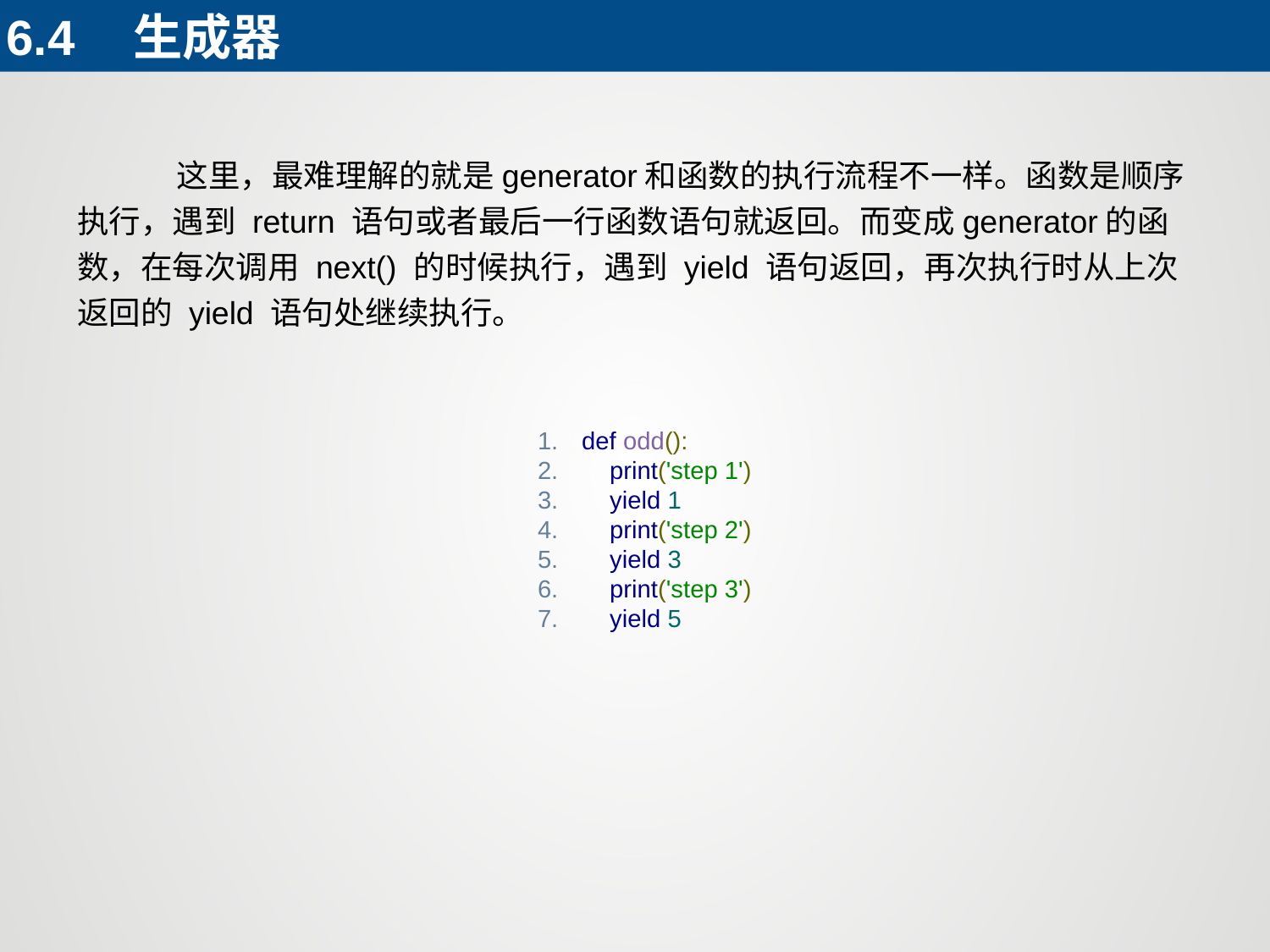

6.4	生成器
     这里，最难理解的就是generator和函数的执行流程不一样。函数是顺序执行，遇到 return 语句或者最后一行函数语句就返回。而变成generator的函数，在每次调用 next() 的时候执行，遇到 yield 语句返回，再次执行时从上次返回的 yield 语句处继续执行。
def odd():
    print('step 1')
    yield 1
    print('step 2')
    yield 3
    print('step 3')
    yield 5